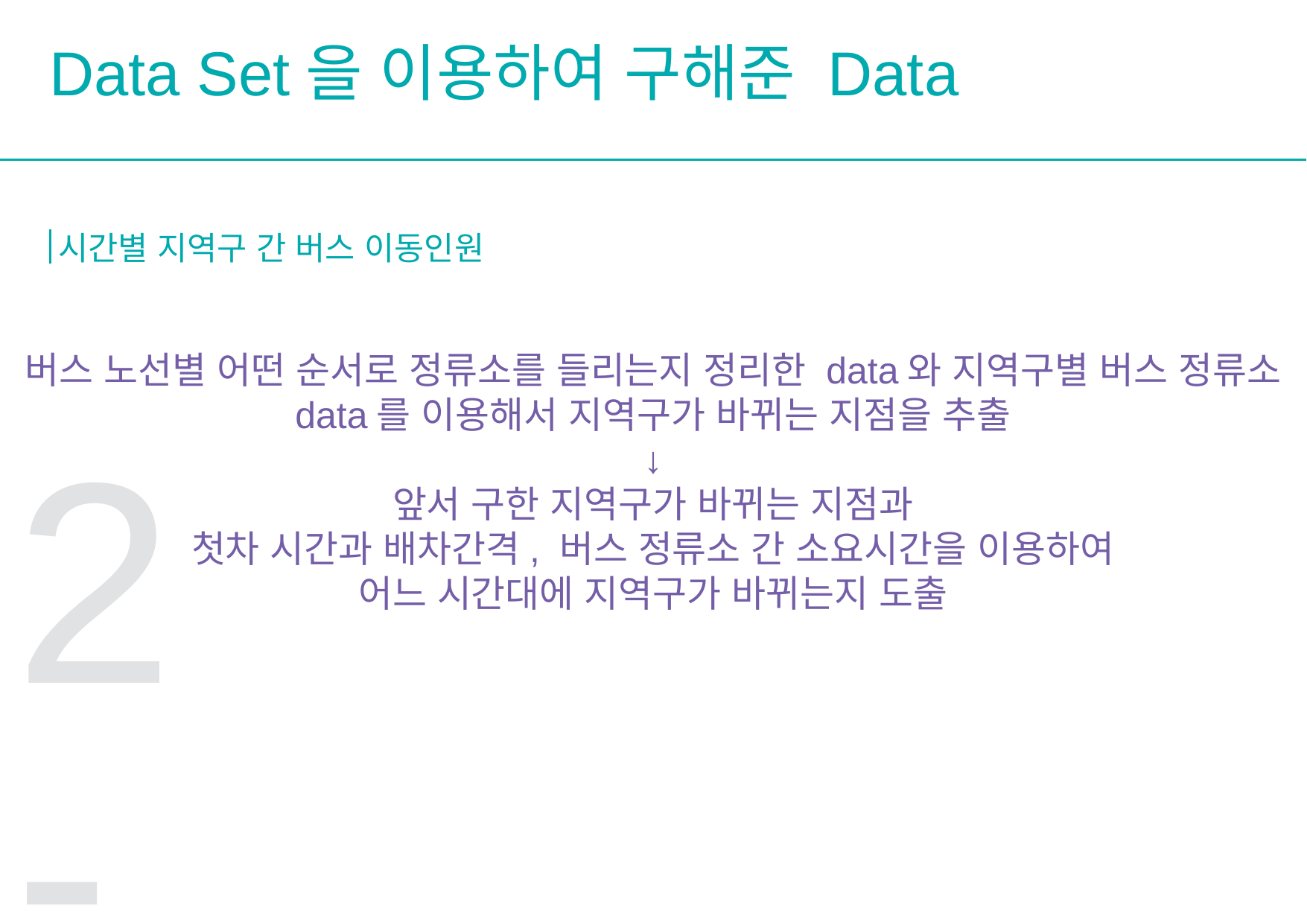

Data Set을 이용하여 구해준 Data
시간별 지역구 간 버스 이동인원
버스 노선별 어떤 순서로 정류소를 들리는지 정리한 data와 지역구별 버스 정류소 data를 이용해서 지역구가 바뀌는 지점을 추출
↓
앞서 구한 지역구가 바뀌는 지점과
첫차 시간과 배차간격, 버스 정류소 간 소요시간을 이용하여
어느 시간대에 지역구가 바뀌는지 도출
2-5